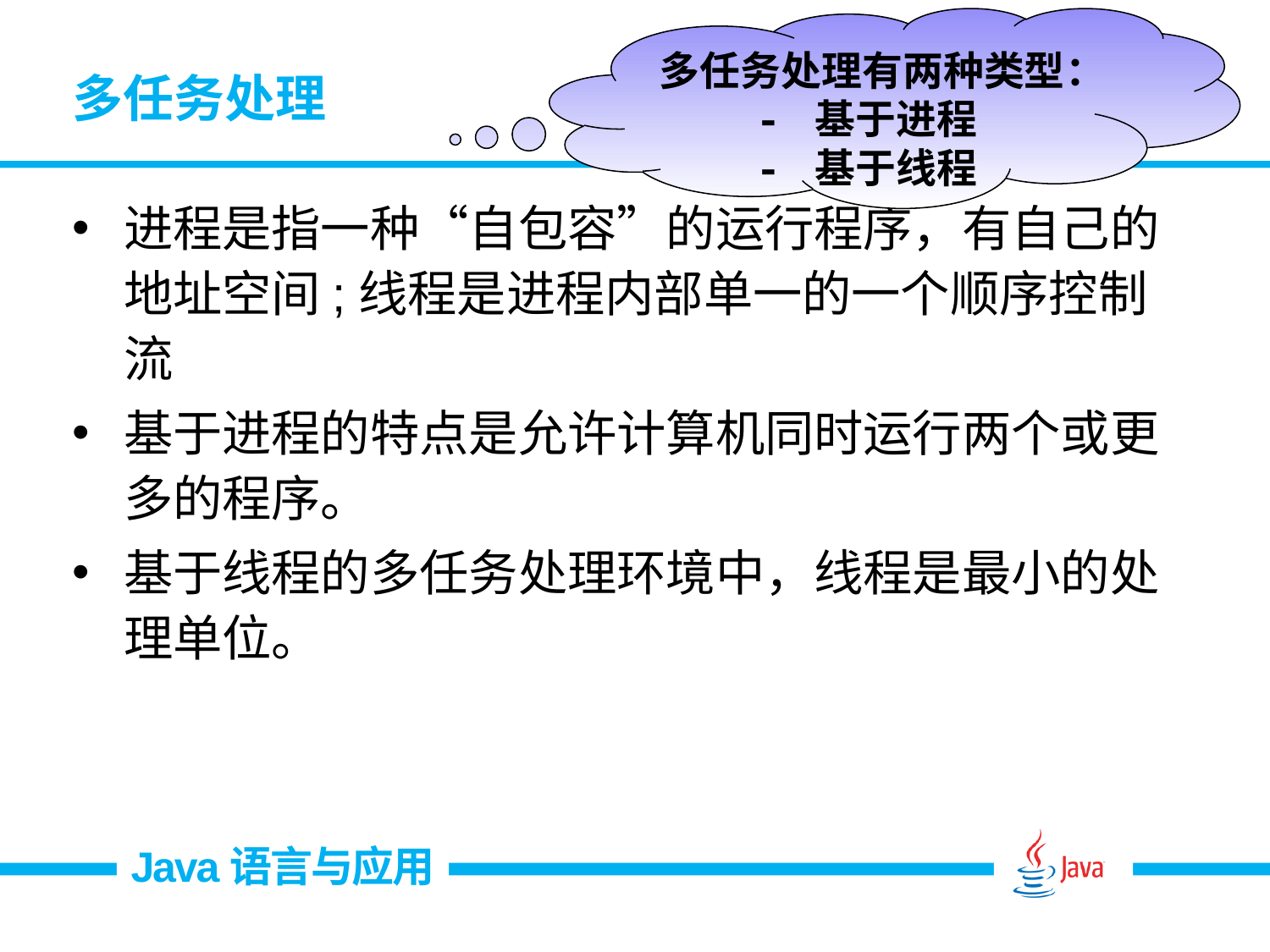

多任务处理有两种类型：
    - 基于进程
    - 基于线程
# 多任务处理
进程是指一种“自包容”的运行程序，有自己的地址空间;线程是进程内部单一的一个顺序控制流
基于进程的特点是允许计算机同时运行两个或更多的程序。
基于线程的多任务处理环境中，线程是最小的处理单位。